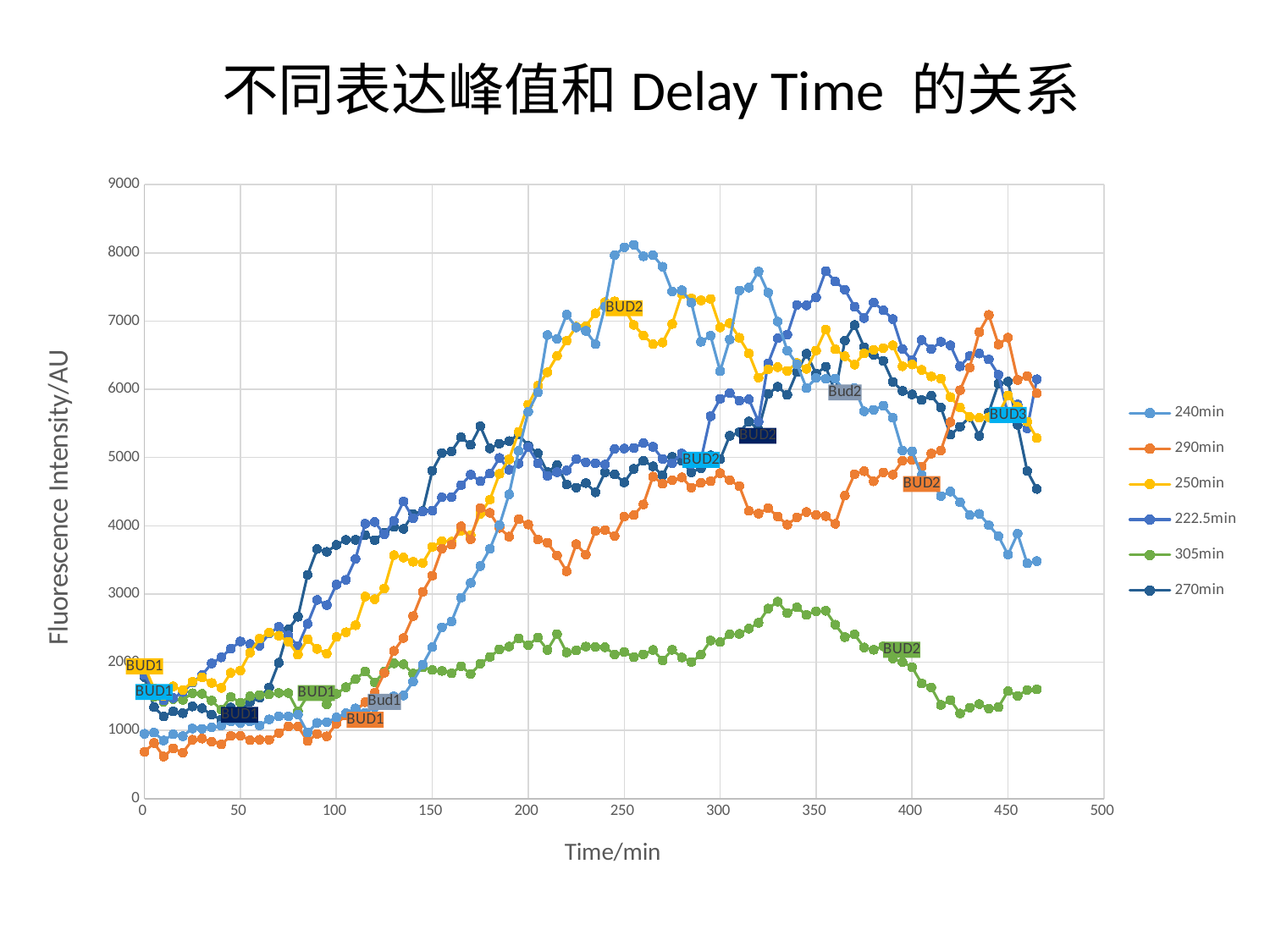

# 不同表达峰值和Delay Time 的关系

### Chart

| Category | 240min | 290min | 250min | 222.5min | 305min | 270min |
|---|---|---|---|---|---|---|